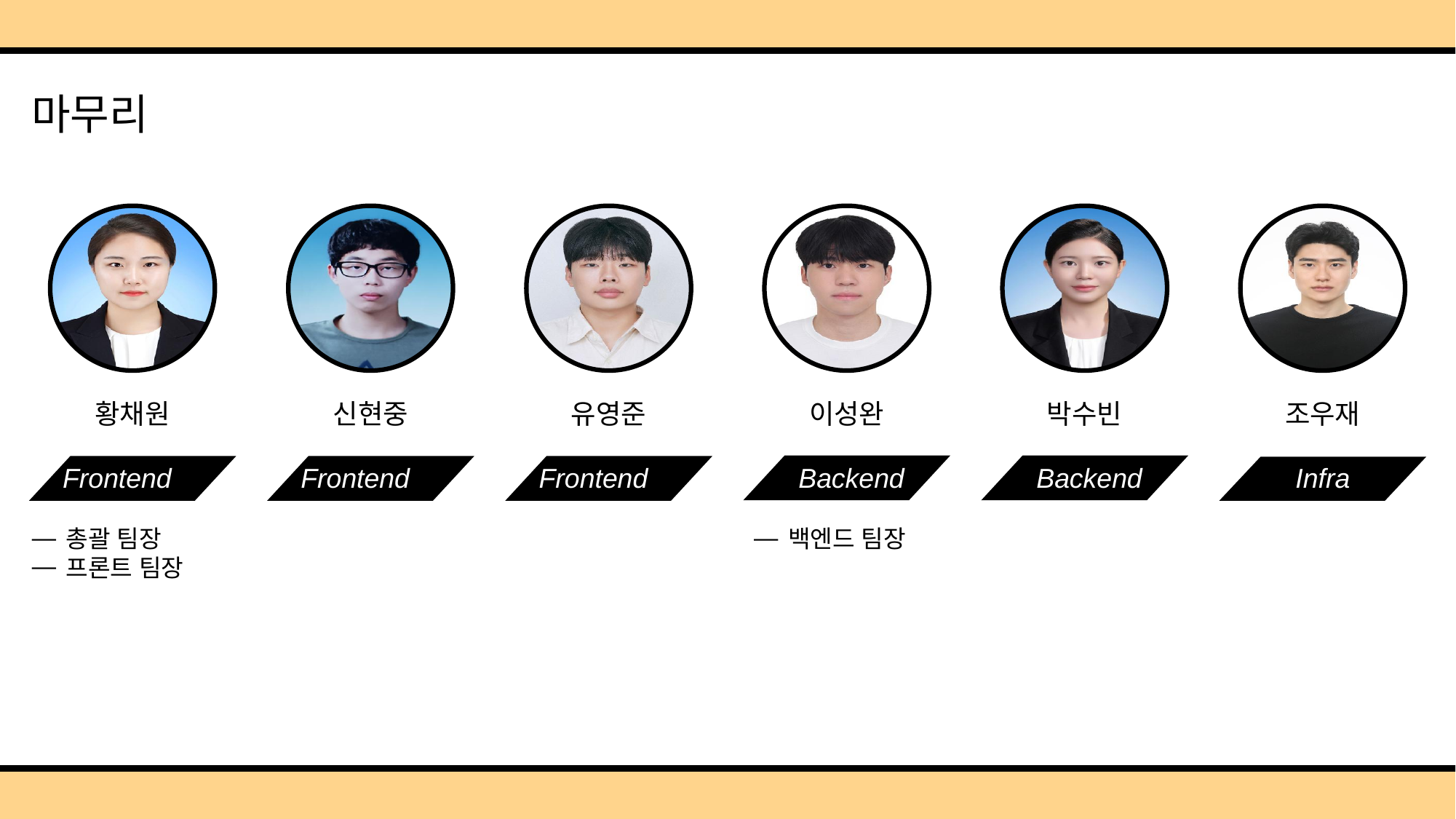

# 마무리

황채원
Frontend

총괄 팀장
프론트 팀장

신현중
Frontend

유영준
Frontend

이성완

Backend
백엔드 팀장

박수빈

Backend

조우재
Infra